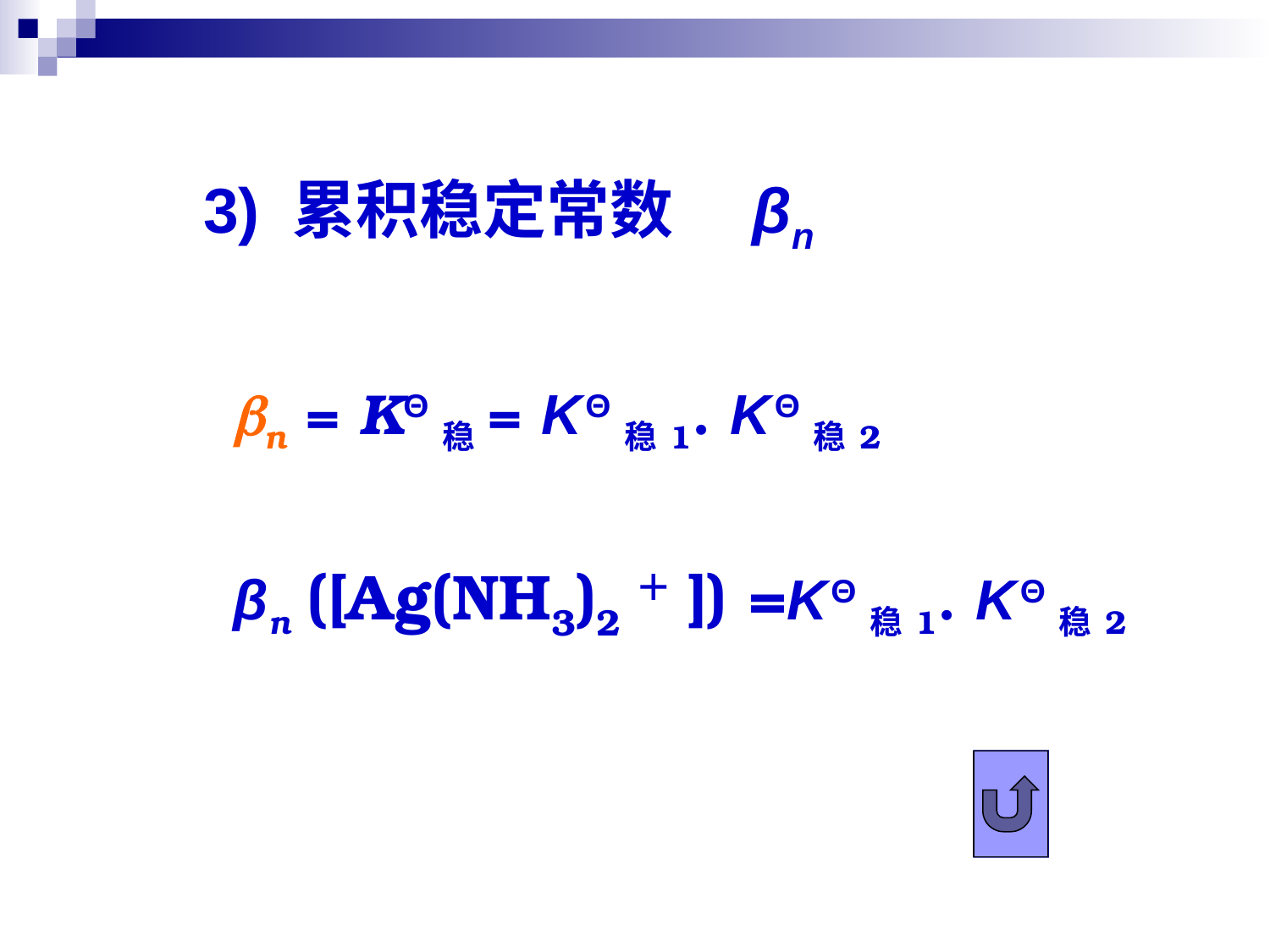

3) 累积稳定常数　βn
βn = KΘ稳= KΘ稳1. KΘ稳2

βn ([Ag(NH3)2＋]) =KΘ稳1. KΘ稳2